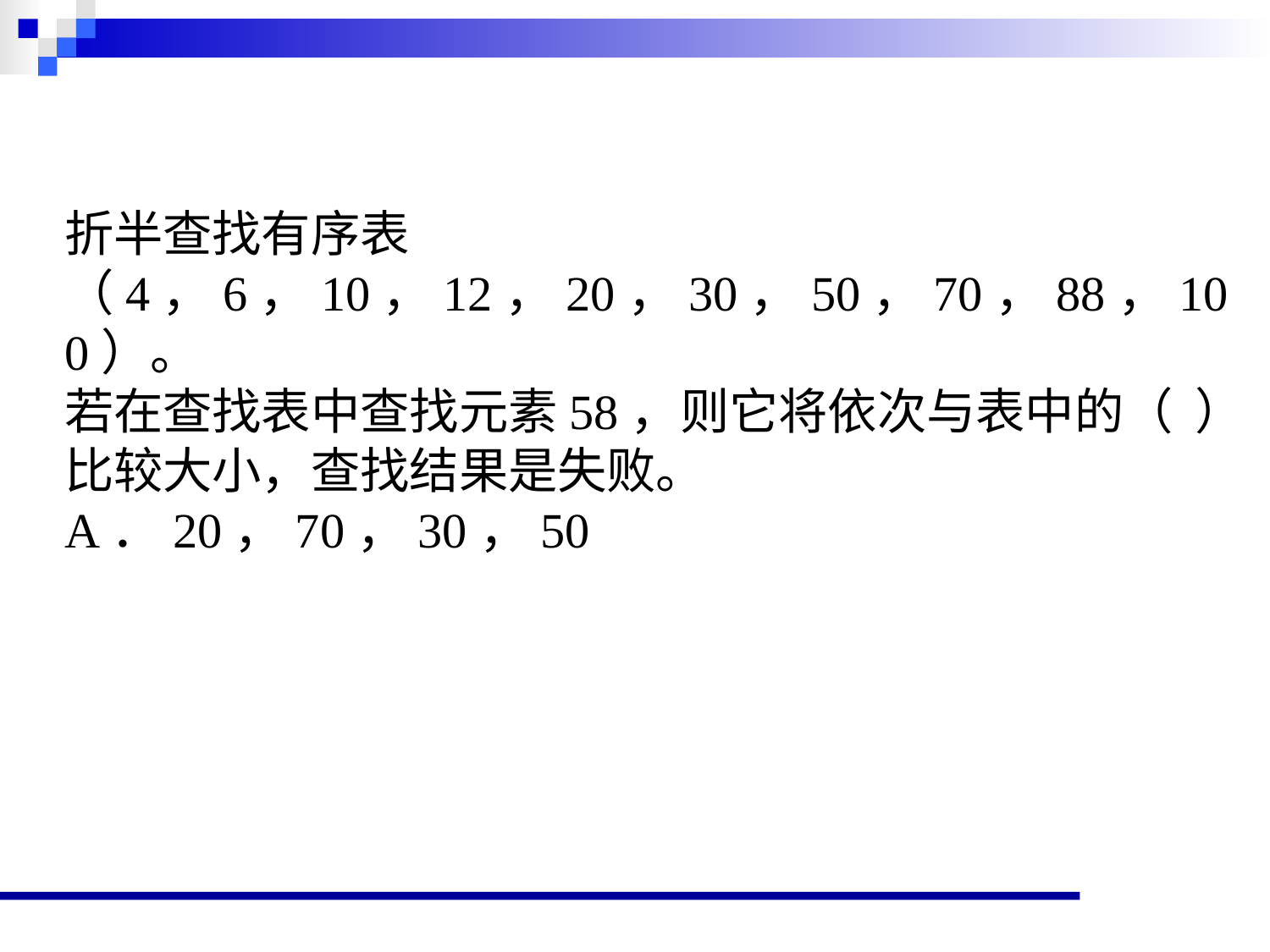

折半查找有序表
（4，6，10，12，20，30，50，70，88，100）。
若在查找表中查找元素58，则它将依次与表中的（  ）比较大小，查找结果是失败。
A．20，70，30，50